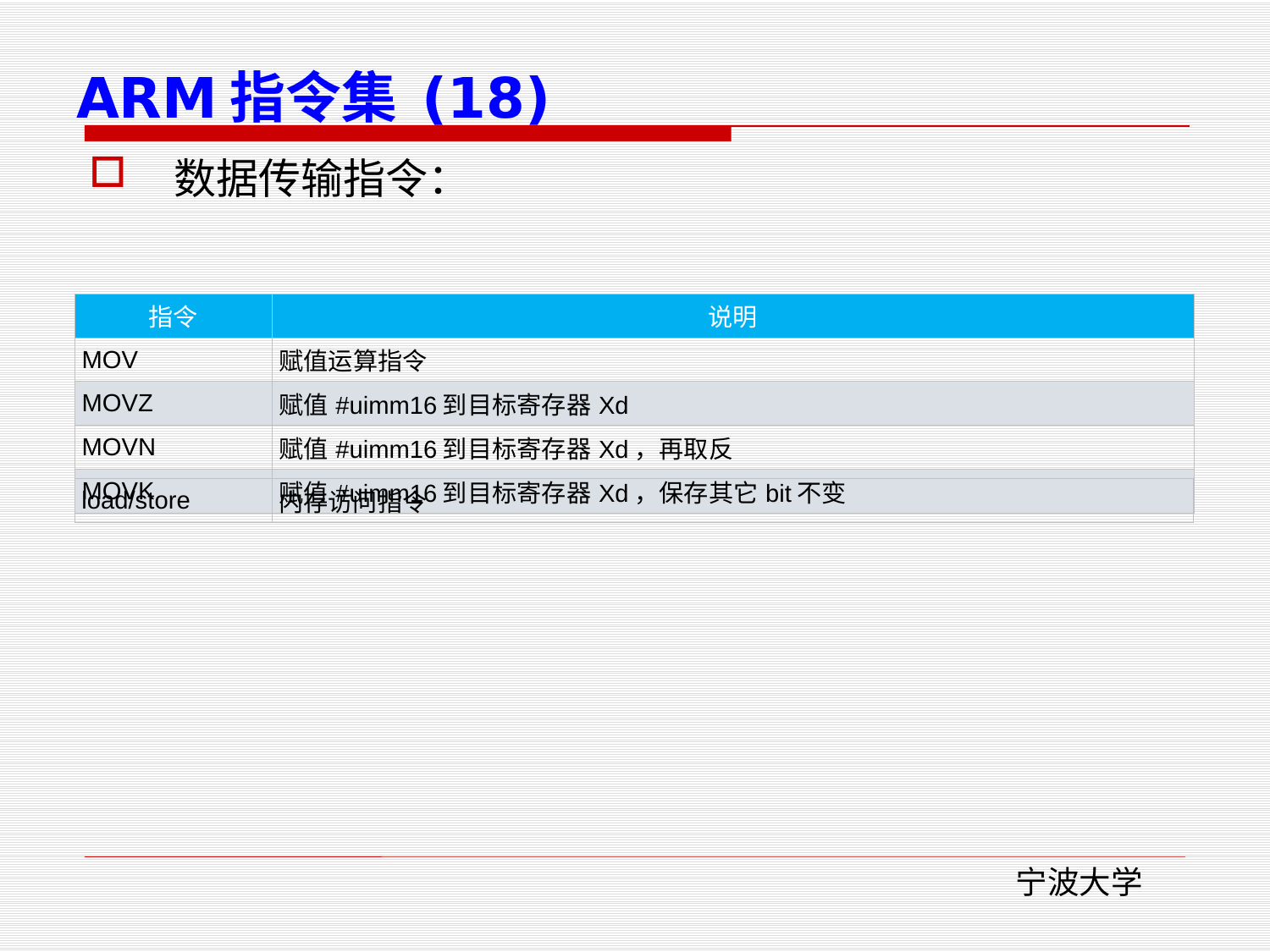

# ARM指令集 (18)
 数据传输指令：
| 指令 | 说明 |
| --- | --- |
| MOV | 赋值运算指令 |
| MOVZ | 赋值#uimm16到目标寄存器Xd |
| MOVN | 赋值#uimm16到目标寄存器Xd，再取反 |
| MOVK | 赋值#uimm16到目标寄存器Xd，保存其它bit不变 |
| load/store | 内存访问指令 |
| --- | --- |